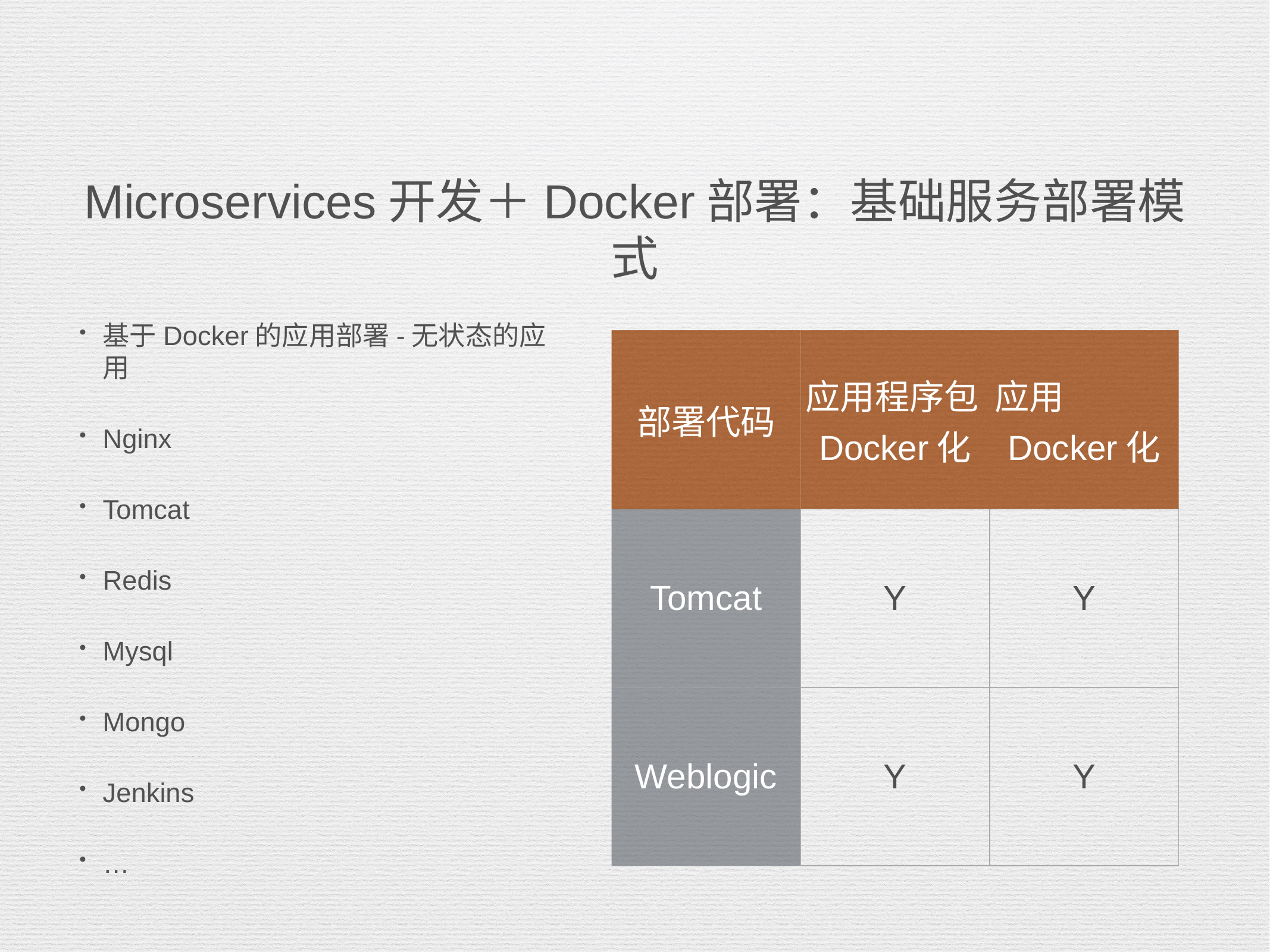

# Microservices开发＋Docker部署：基础服务部署模式
基于Docker的应用部署-无状态的应用
Nginx
Tomcat
Redis
Mysql
Mongo
Jenkins
…
| 部署代码 | 应用程序包 Docker化 | 应用 Docker化 |
| --- | --- | --- |
| Tomcat | Y | Y |
| Weblogic | Y | Y |